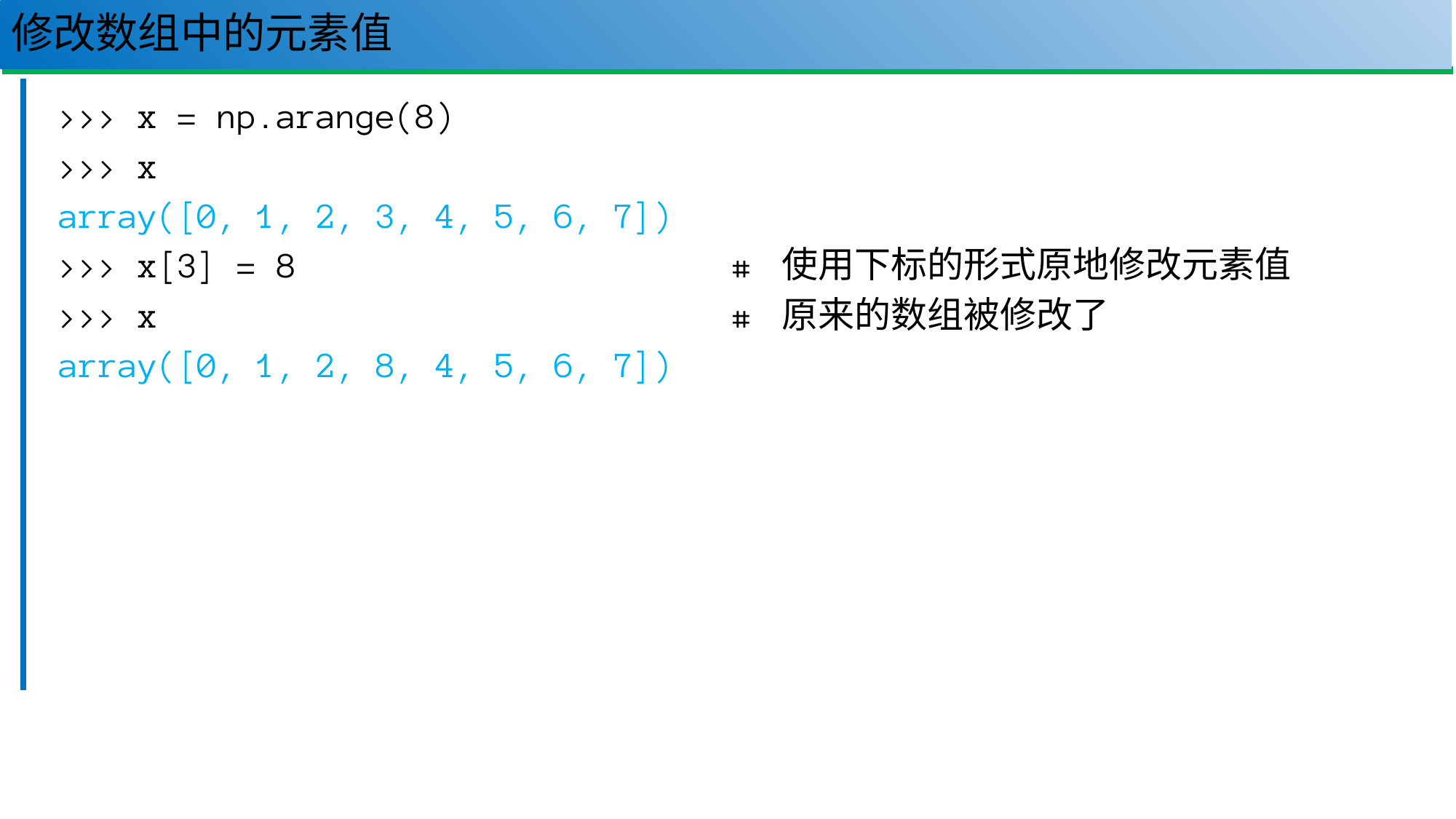

# 修改数组中的元素值
74
>>> x = np.arange(8)
>>> x
array([0, 1, 2, 3, 4, 5, 6, 7])
>>> x[3] = 8                      # 使用下标的形式原地修改元素值
>>> x                             # 原来的数组被修改了
array([0, 1, 2, 8, 4, 5, 6, 7])